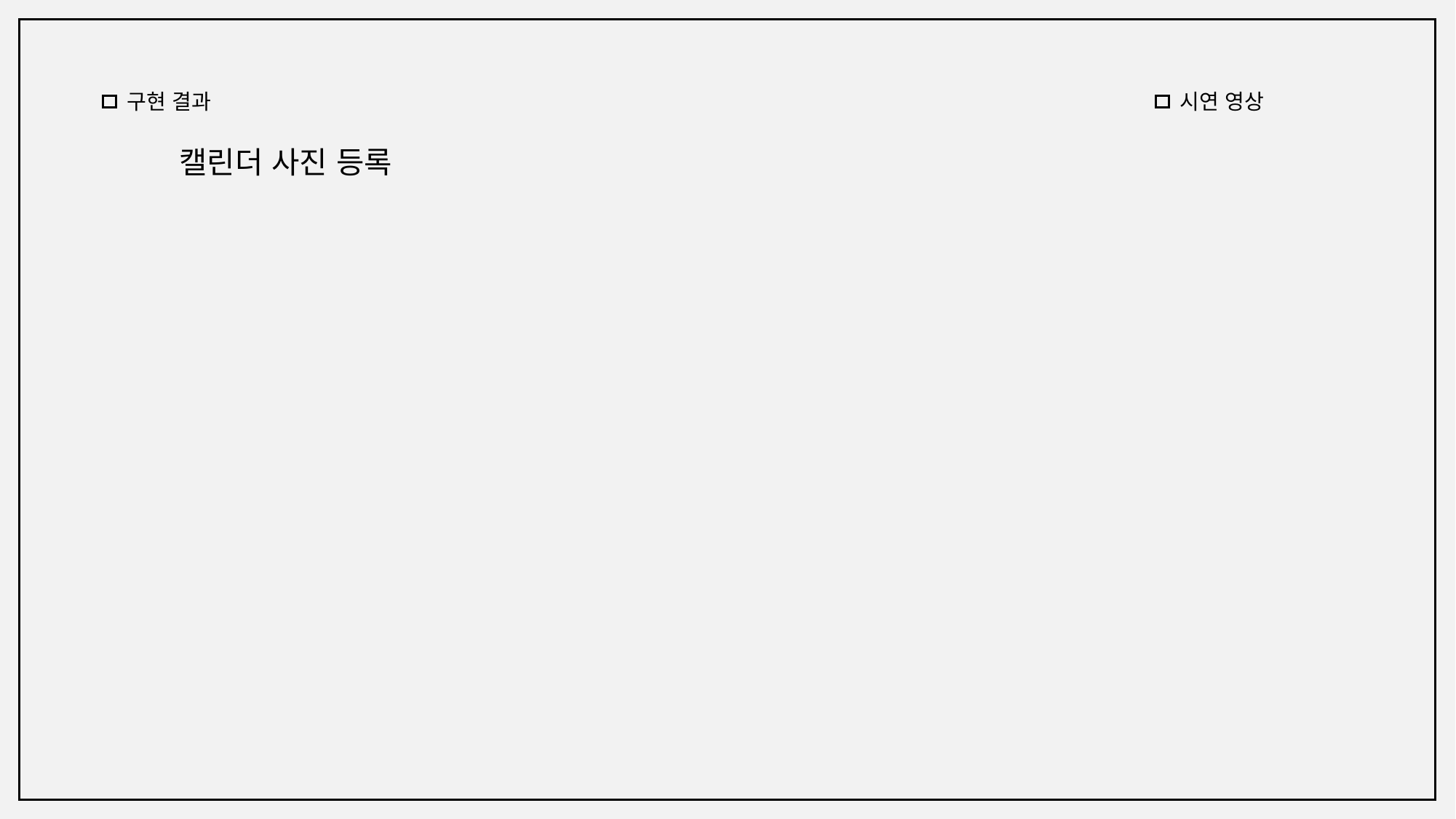

구현 결과
시연 영상

캘린더 사진 등록